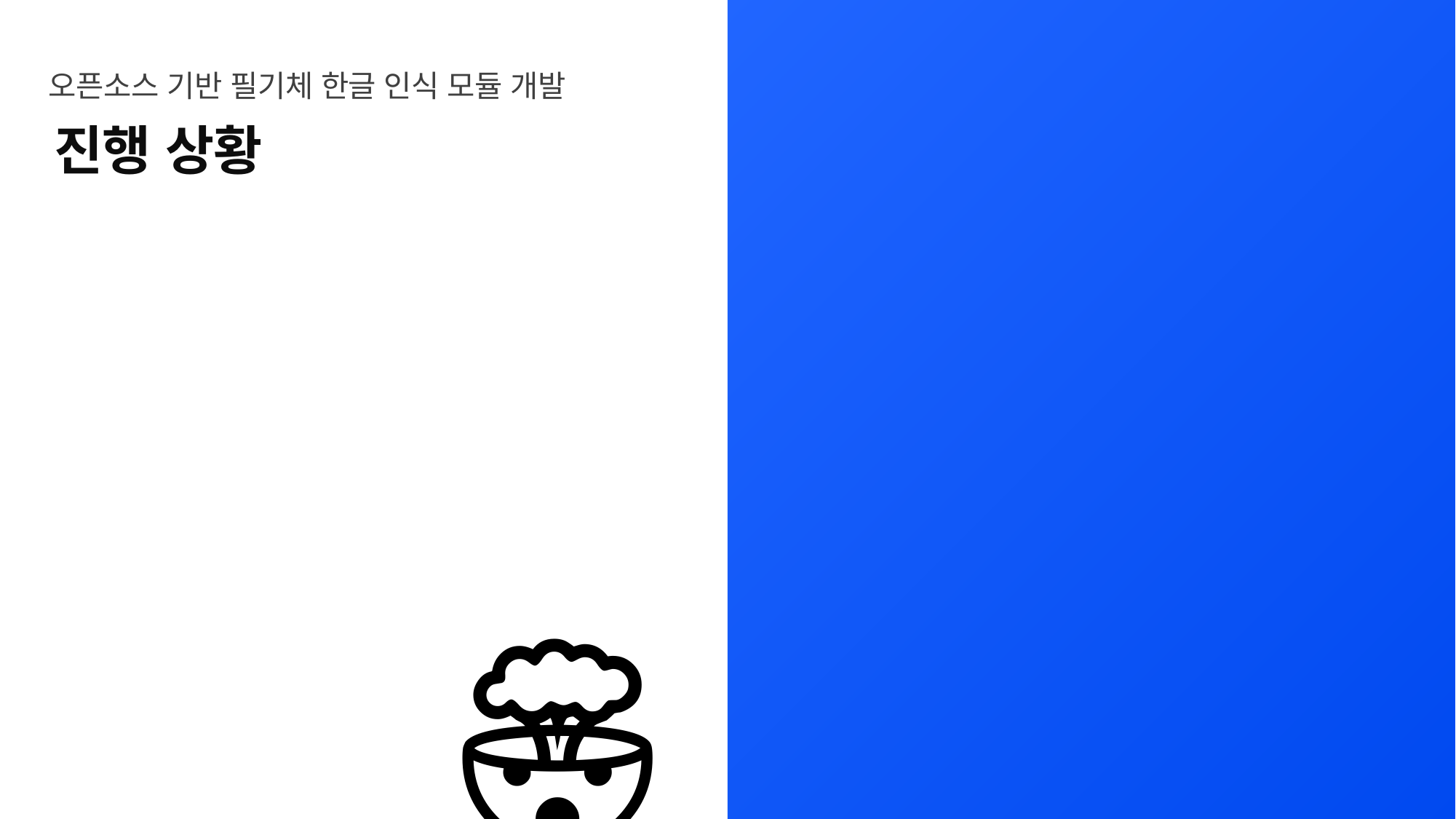

오픈소스 기반 필기체 한글 인식 모듈 개발
진행 상황
02
🤯